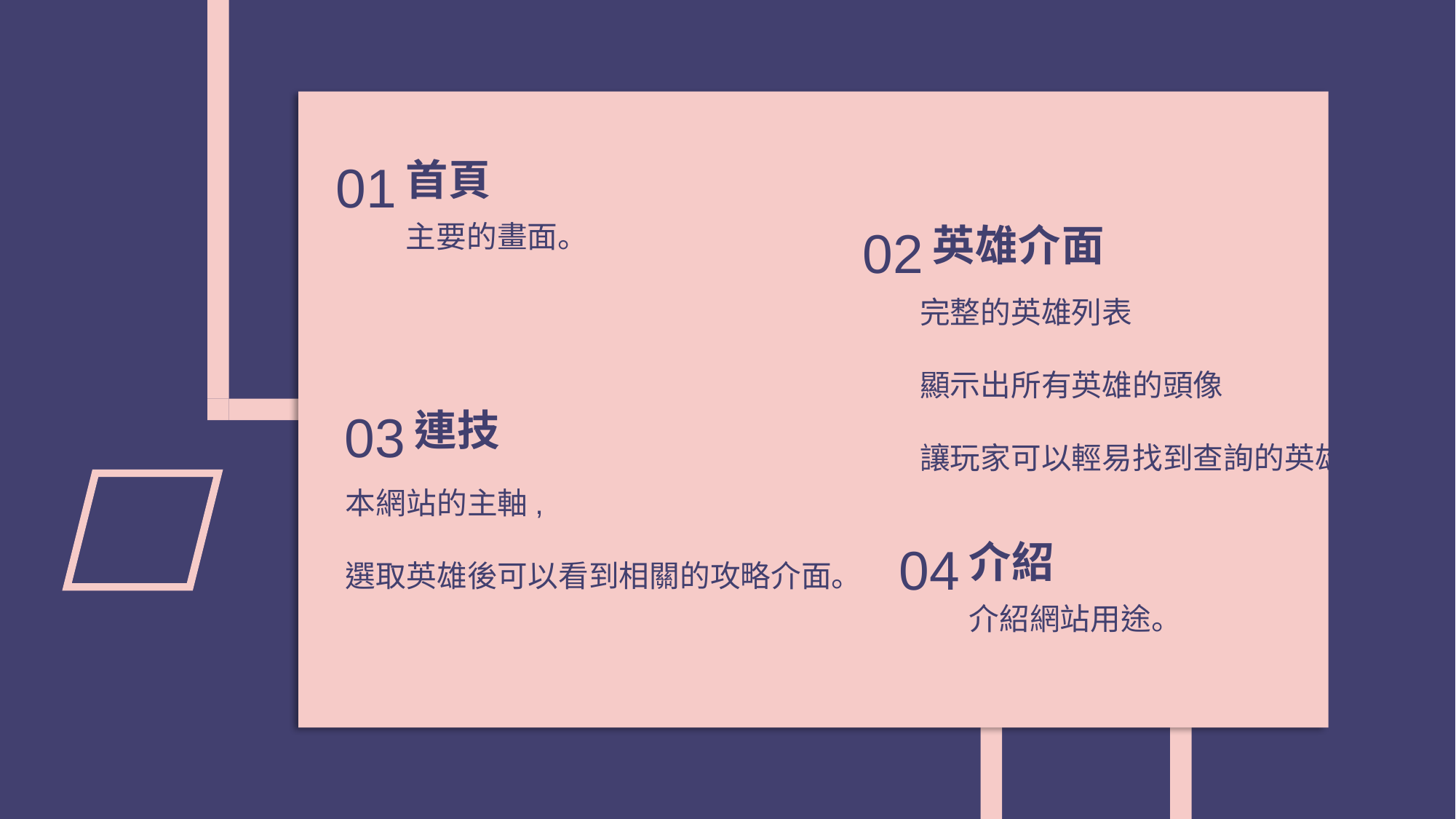

01
首頁
主要的畫面。

02
英雄介面
完整的英雄列表
顯示出所有英雄的頭像
讓玩家可以輕易找到查詢的英雄

03
連技
本網站的主軸,
選取英雄後可以看到相關的攻略介面。

04
介紹
介紹網站用途。